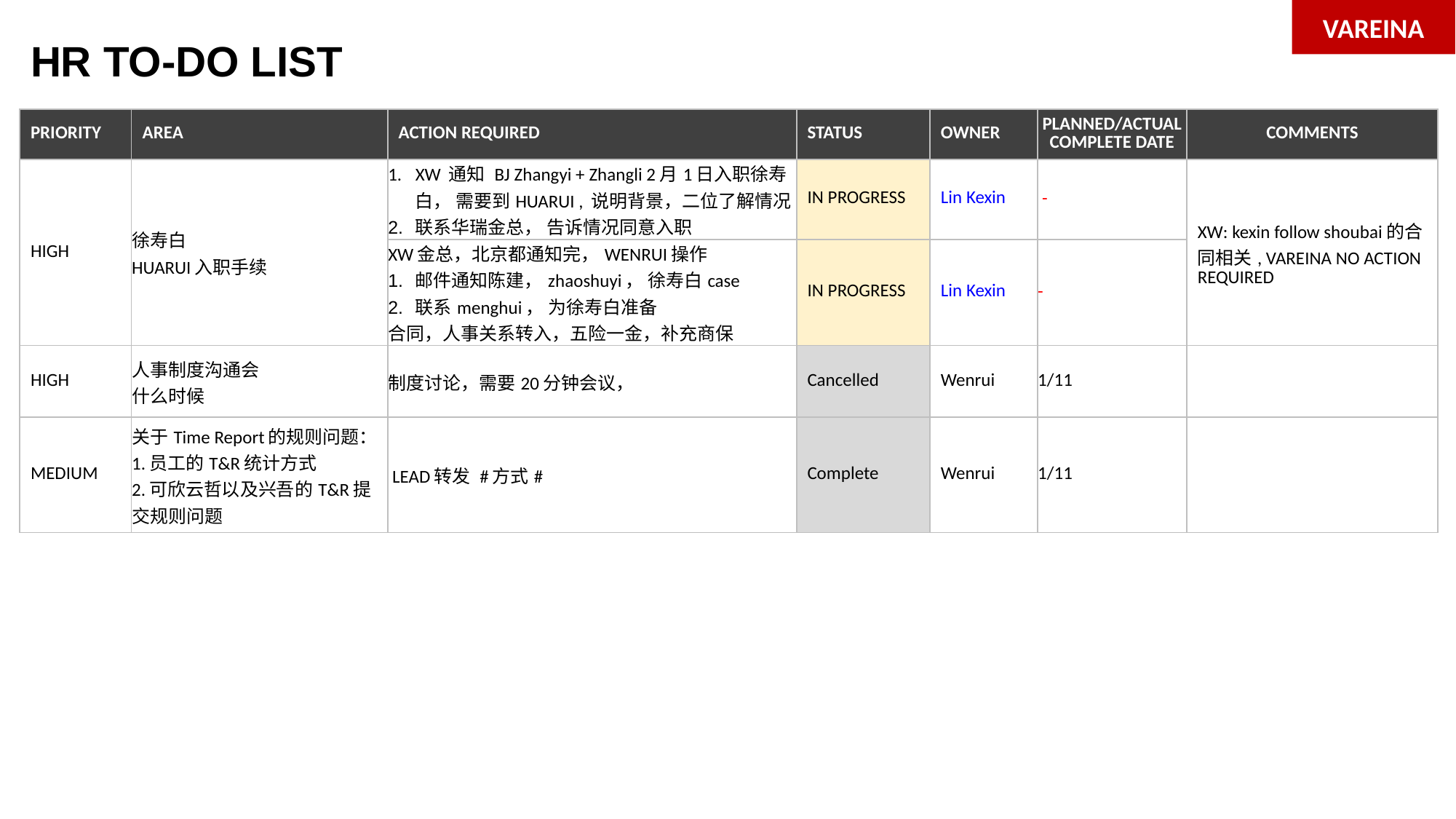

VAREINA
# HR TO-DO LIST
| PRIORITY | AREA | ACTION REQUIRED | STATUS | OWNER | PLANNED/ACTUAL COMPLETE DATE | COMMENTS |
| --- | --- | --- | --- | --- | --- | --- |
| HIGH | 徐寿白 HUARUI入职手续 | XW 通知 BJ Zhangyi + Zhangli 2月1日入职徐寿白， 需要到HUARUI , 说明背景，二位了解情况 联系华瑞金总， 告诉情况同意入职 | IN PROGRESS | Lin Kexin | - | XW: kexin follow shoubai的合同相关, VAREINA NO ACTION REQUIRED |
|  |  | XW金总，北京都通知完，WENRUI操作 邮件通知陈建，zhaoshuyi， 徐寿白case 联系menghui， 为徐寿白准备 合同，人事关系转入，五险一金，补充商保 | IN PROGRESS | Lin Kexin | - |  |
| HIGH | 人事制度沟通会 什么时候 | 制度讨论，需要20分钟会议， | Cancelled | Wenrui | 1/11 |  |
| MEDIUM | 关于Time Report的规则问题： 1.员工的T&R统计方式 2.可欣云哲以及兴吾的T&R提交规则问题 | LEAD转发 #方式# | Complete | Wenrui | 1/11 |  |